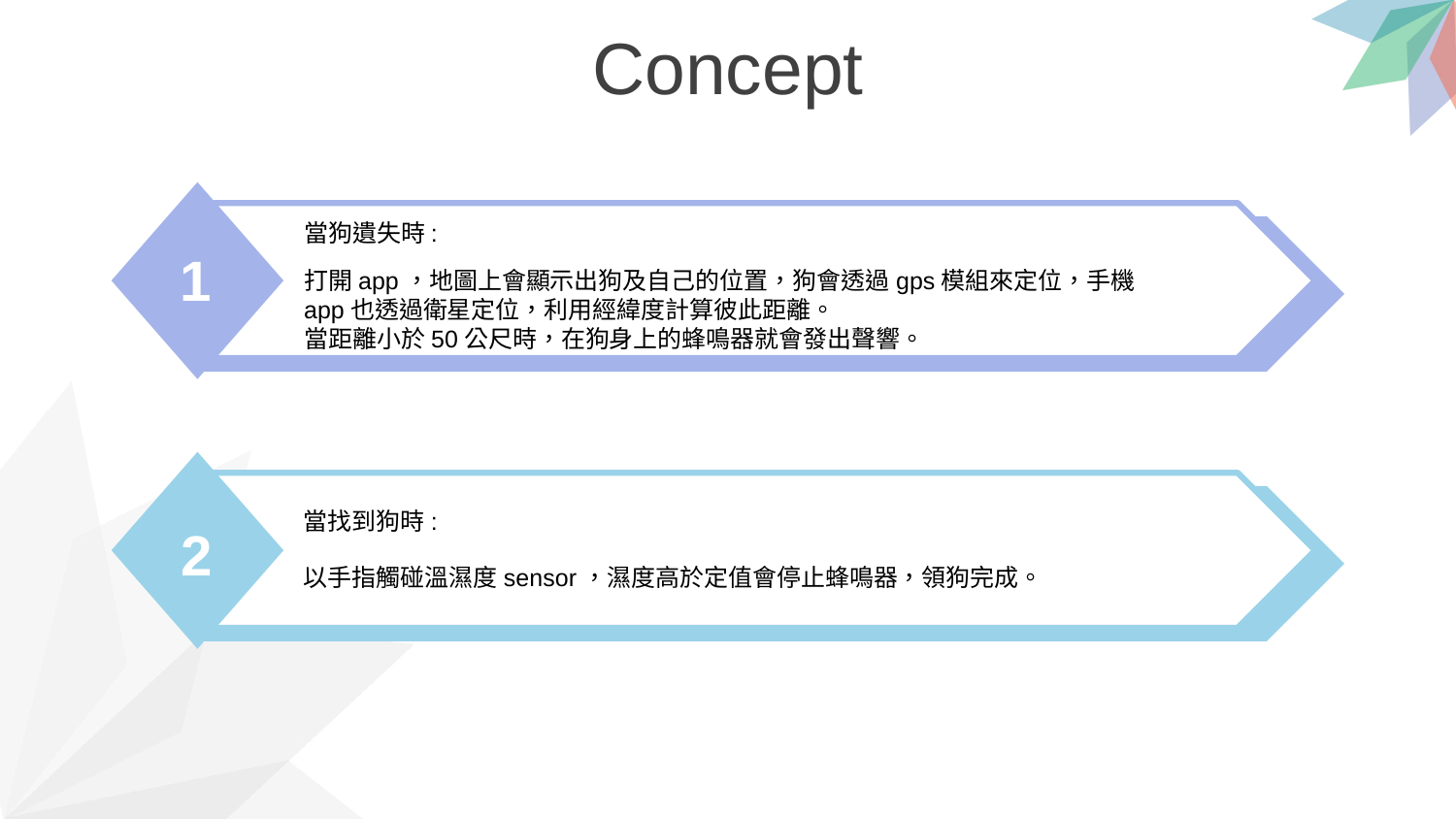

Concept

當狗遺失時:

打開app，地圖上會顯示出狗及自己的位置，狗會透過gps模組來定位，手機app也透過衛星定位，利用經緯度計算彼此距離。
當距離小於50公尺時，在狗身上的蜂鳴器就會發出聲響。
1
2

當找到狗時:
以手指觸碰溫濕度sensor，濕度高於定值會停止蜂鳴器，領狗完成。
2